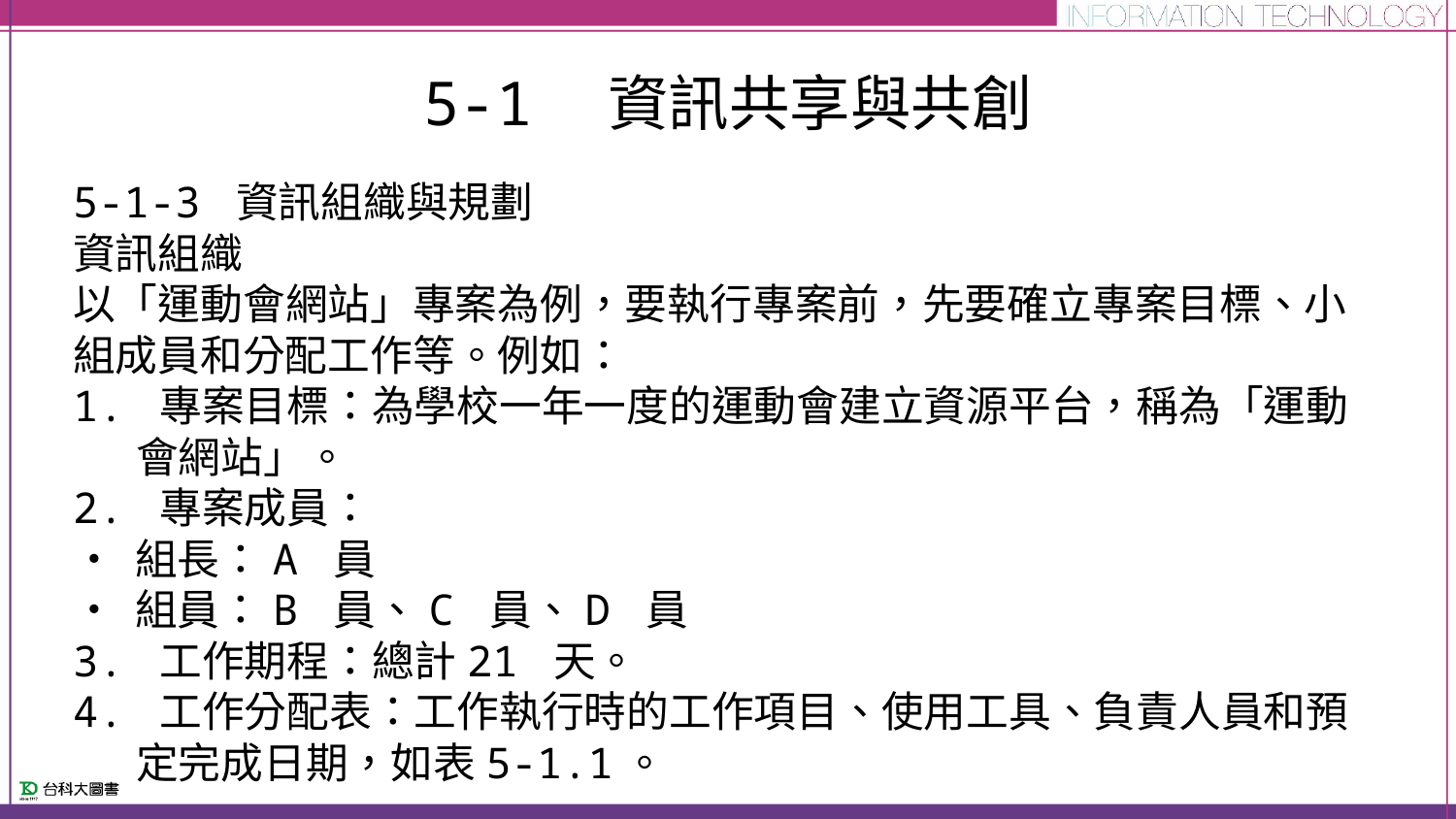

# 5-1　資訊共享與共創
5-1-3 資訊組織與規劃
資訊組織
以「運動會網站」專案為例，要執行專案前，先要確立專案目標、小組成員和分配工作等。例如：
1. 專案目標：為學校一年一度的運動會建立資源平台，稱為「運動會網站」。
2. 專案成員：
• 組長：A 員
• 組員：B 員、C 員、D 員
3. 工作期程：總計21 天。
4. 工作分配表：工作執行時的工作項目、使用工具、負責人員和預定完成日期，如表5-1.1。